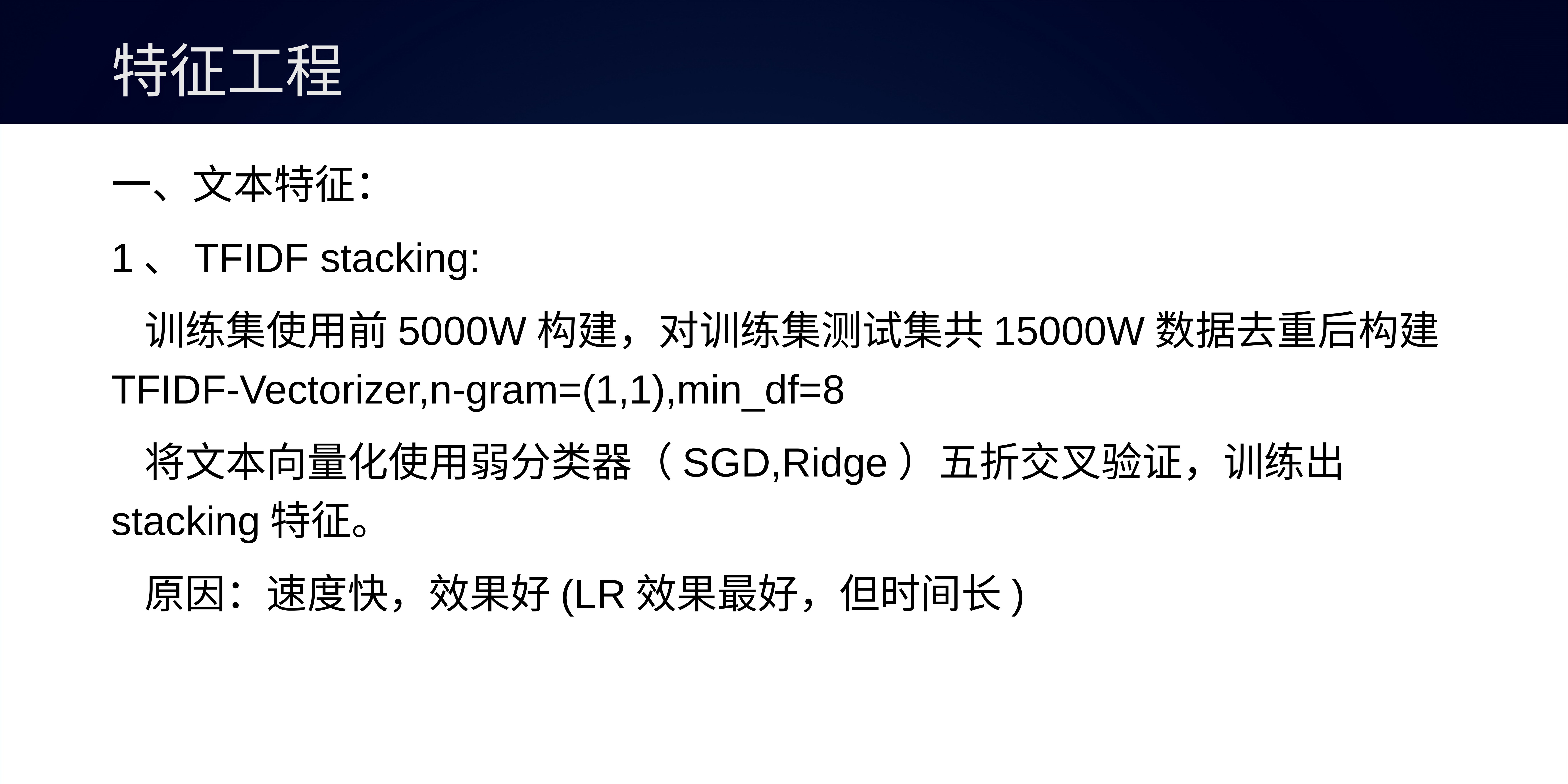

# 特征工程
一、文本特征：
1、TFIDF stacking:
	训练集使用前5000W构建，对训练集测试集共15000W数据去重后构建TFIDF-Vectorizer,n-gram=(1,1),min_df=8
	将文本向量化使用弱分类器（SGD,Ridge）五折交叉验证，训练出stacking特征。
	原因：速度快，效果好(LR效果最好，但时间长)